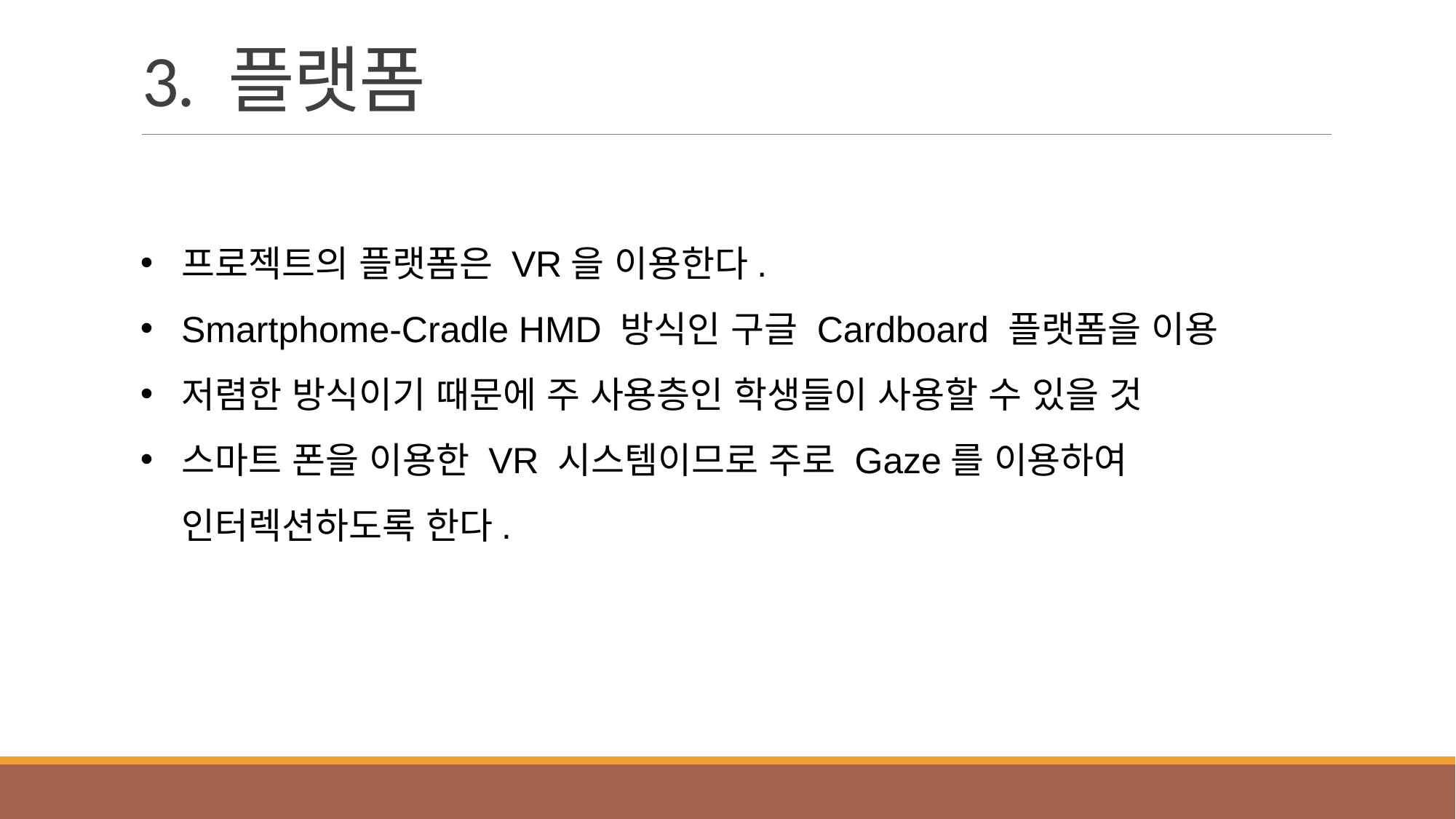

# 3. 플랫폼
프로젝트의 플랫폼은 VR을 이용한다.
Smartphome-Cradle HMD 방식인 구글 Cardboard 플랫폼을 이용
저렴한 방식이기 때문에 주 사용층인 학생들이 사용할 수 있을 것
스마트 폰을 이용한 VR 시스템이므로 주로 Gaze를 이용하여 인터렉션하도록 한다.